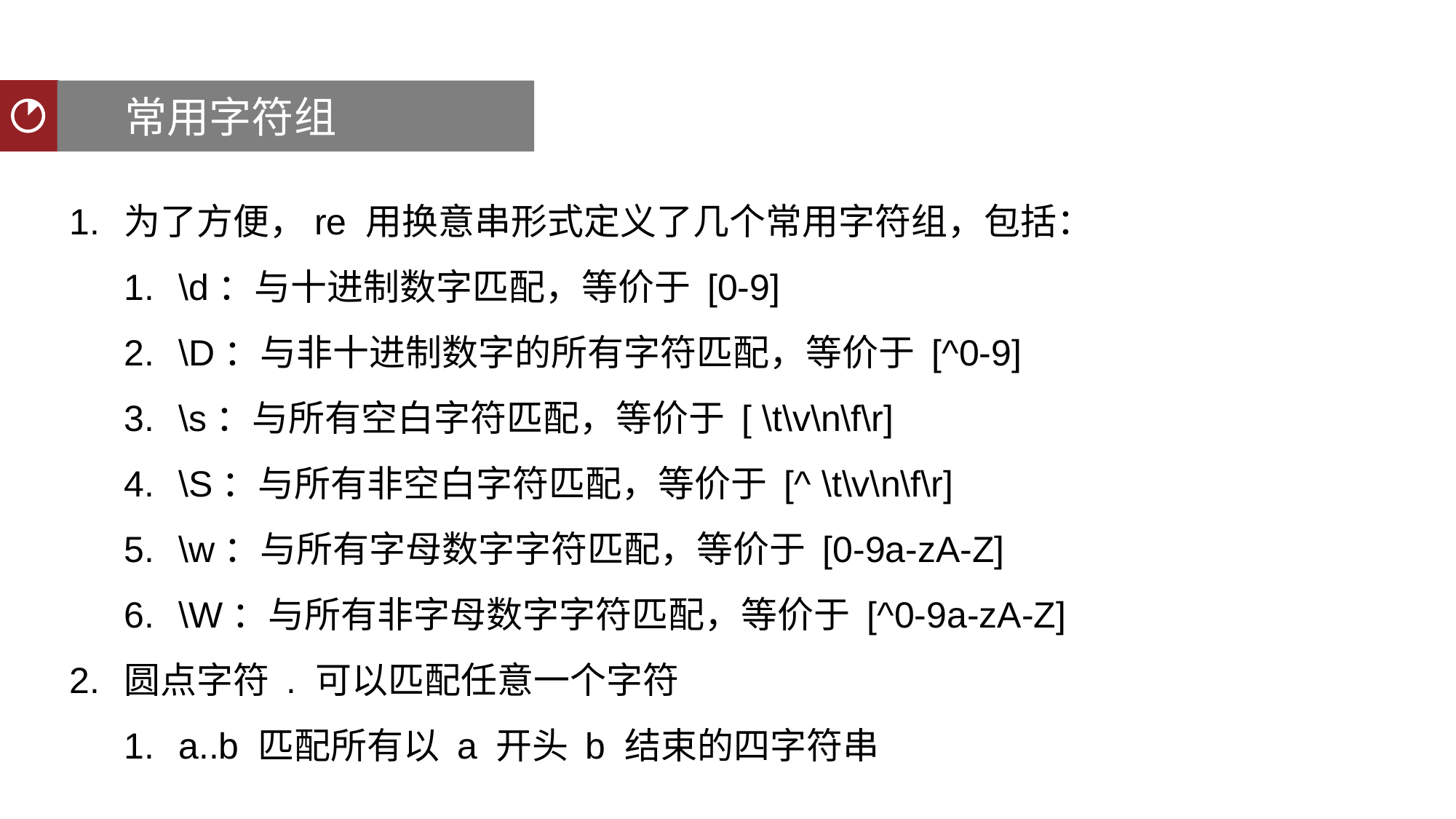

常用字符组

聚类分析
为了方便，re 用换意串形式定义了几个常用字符组，包括：
\d：与十进制数字匹配，等价于 [0-9]
\D：与非十进制数字的所有字符匹配，等价于 [^0-9]
\s：与所有空白字符匹配，等价于 [ \t\v\n\f\r]
\S：与所有非空白字符匹配，等价于 [^ \t\v\n\f\r]
\w：与所有字母数字字符匹配，等价于 [0-9a-zA-Z]
\W：与所有非字母数字字符匹配，等价于 [^0-9a-zA-Z]
圆点字符 . 可以匹配任意一个字符
a..b 匹配所有以 a 开头 b 结束的四字符串